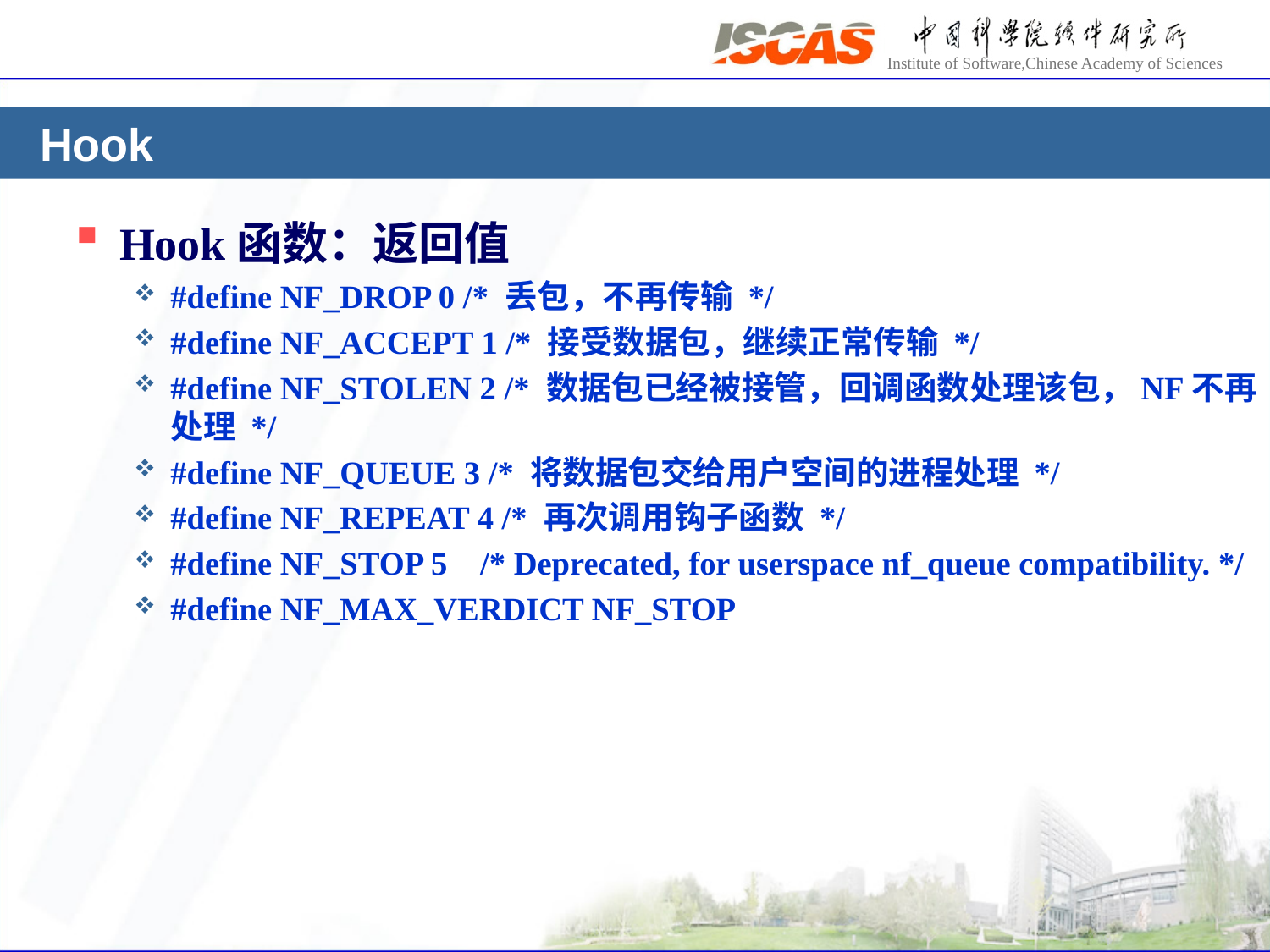

# Hook
Hook函数：返回值
#define NF_DROP 0 /* 丢包，不再传输 */
#define NF_ACCEPT 1 /* 接受数据包，继续正常传输 */
#define NF_STOLEN 2 /* 数据包已经被接管，回调函数处理该包，NF不再处理 */
#define NF_QUEUE 3 /* 将数据包交给用户空间的进程处理 */
#define NF_REPEAT 4 /* 再次调用钩子函数 */
#define NF_STOP 5    /* Deprecated, for userspace nf_queue compatibility. */
#define NF_MAX_VERDICT NF_STOP